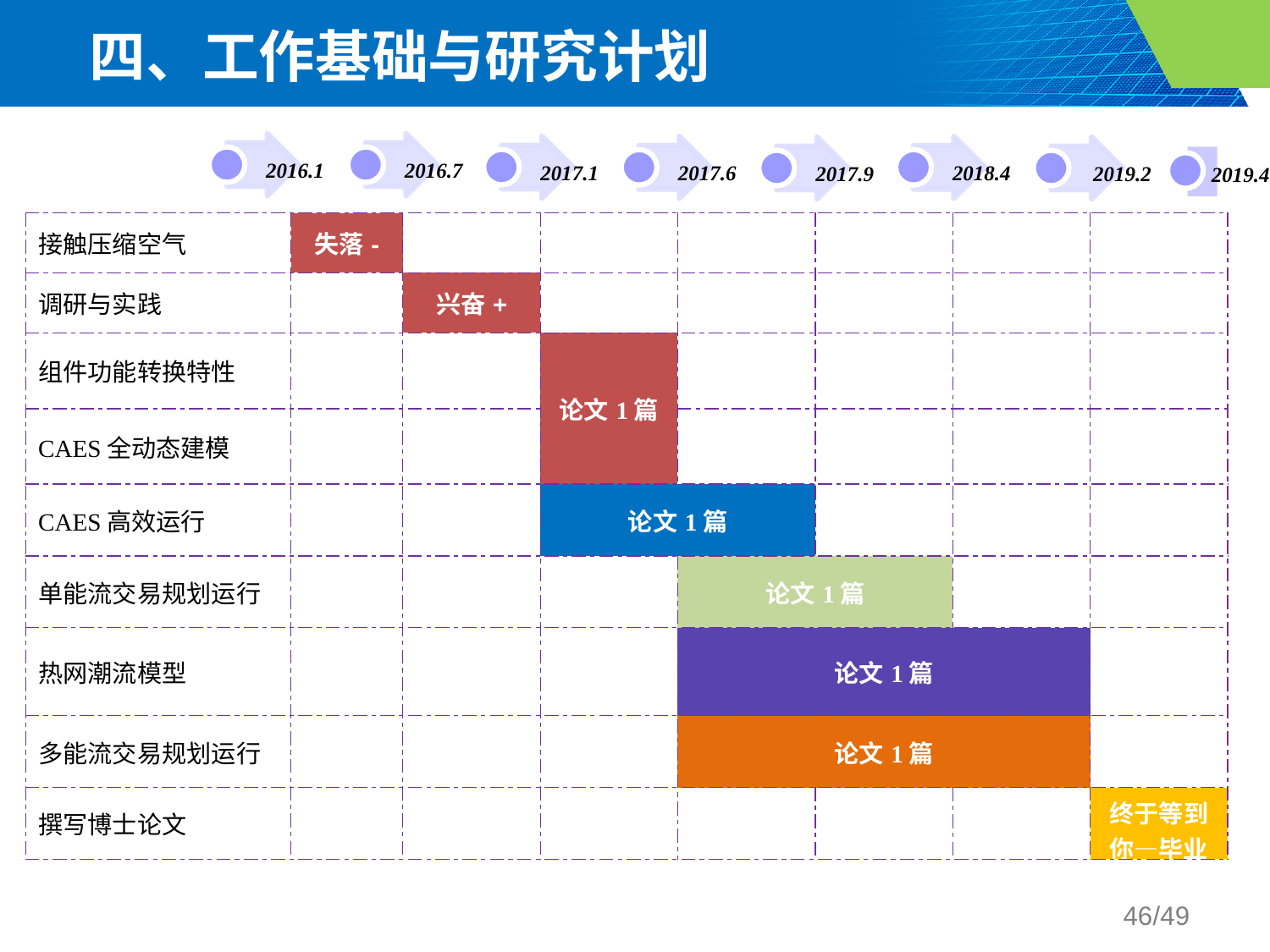

四、工作基础与研究计划

2016.1
2016.7

2017.1
2017.6
2018.4
2017.9
2019.2
2019.4
| 接触压缩空气 | 失落- |  |  |  |  |  |  |
| --- | --- | --- | --- | --- | --- | --- | --- |
| 调研与实践 |  | 兴奋+ |  |  |  |  |  |
| 组件功能转换特性 |  |  | 论文1篇 |  |  |  |  |
| CAES全动态建模 |  |  |  |  |  |  |  |
| CAES高效运行 |  |  | 论文1篇 |  |  |  |  |
| 单能流交易规划运行 |  |  |  | 论文1篇 |  |  |  |
| 热网潮流模型 |  |  |  | 论文1篇 |  |  |  |
| 多能流交易规划运行 |  |  |  | 论文1篇 |  |  |  |
| 撰写博士论文 |  |  |  |  |  |  | 终于等到你—毕业 |